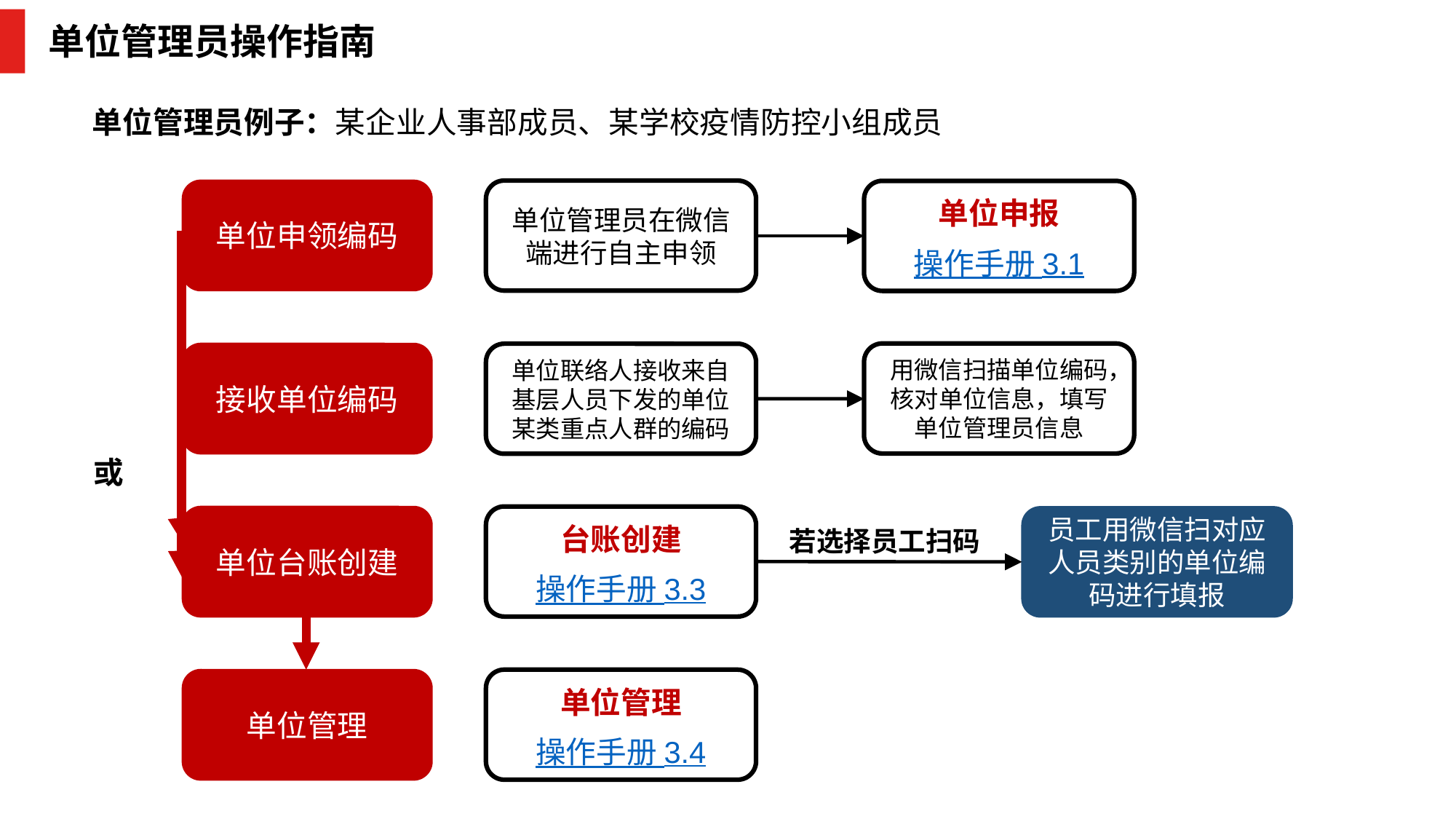

# 单位管理员操作指南
单位管理员例子：某企业人事部成员、某学校疫情防控小组成员
单位申领编码
单位管理员在微信端进行自主申领
单位申报
操作手册 3.1
接收单位编码
用微信扫描单位编码，核对单位信息，填写单位管理员信息
单位联络人接收来自基层人员下发的单位某类重点人群的编码
或
若选择员工扫码
台账创建
操作手册 3.3
单位台账创建
员工用微信扫对应人员类别的单位编码进行填报
单位管理
单位管理
操作手册 3.4